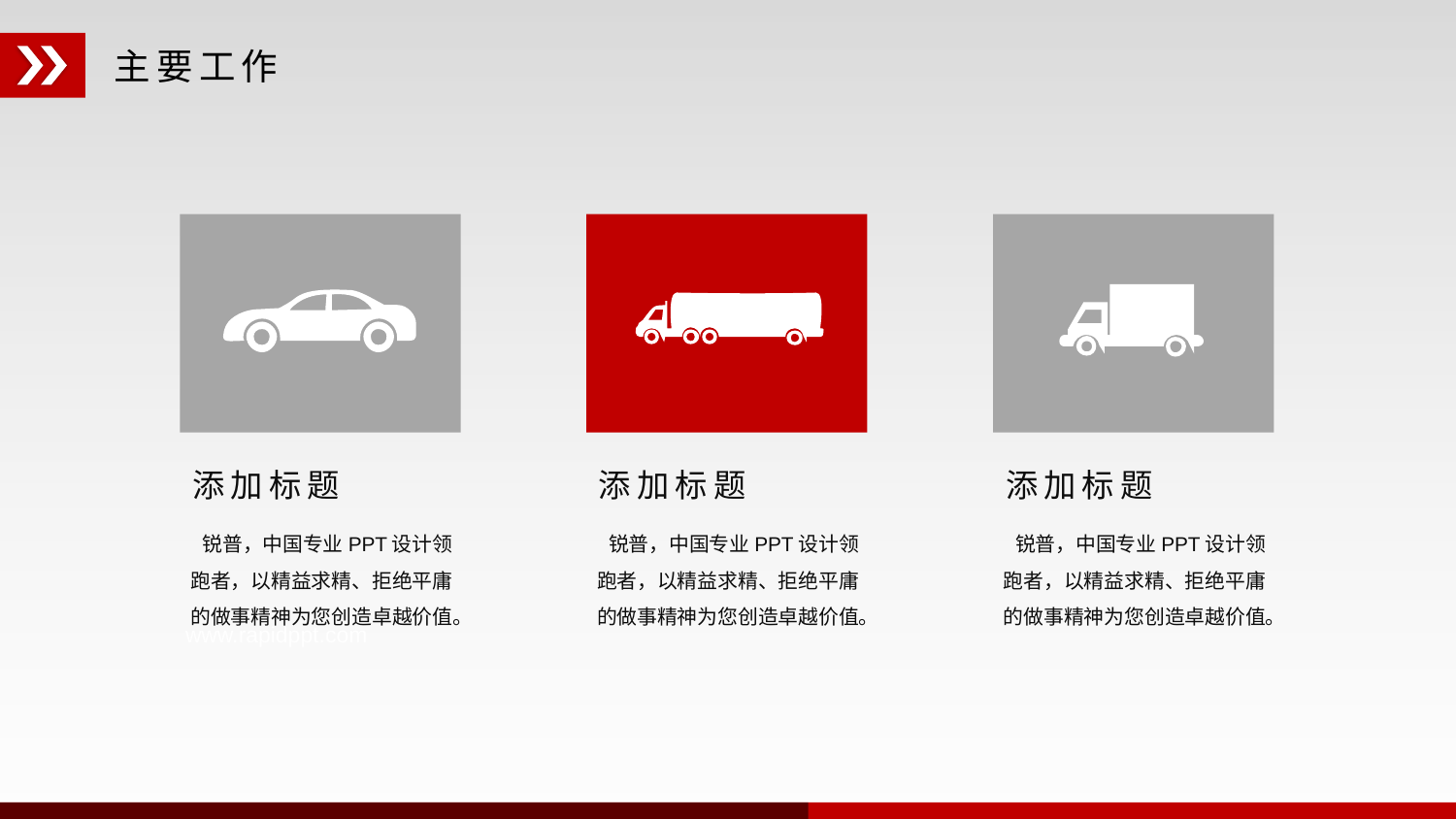

主要工作

添加标题
添加标题
添加标题
锐普，中国专业PPT设计领跑者，以精益求精、拒绝平庸的做事精神为您创造卓越价值。
锐普，中国专业PPT设计领跑者，以精益求精、拒绝平庸的做事精神为您创造卓越价值。
锐普，中国专业PPT设计领跑者，以精益求精、拒绝平庸的做事精神为您创造卓越价值。
www.rapidppt.com